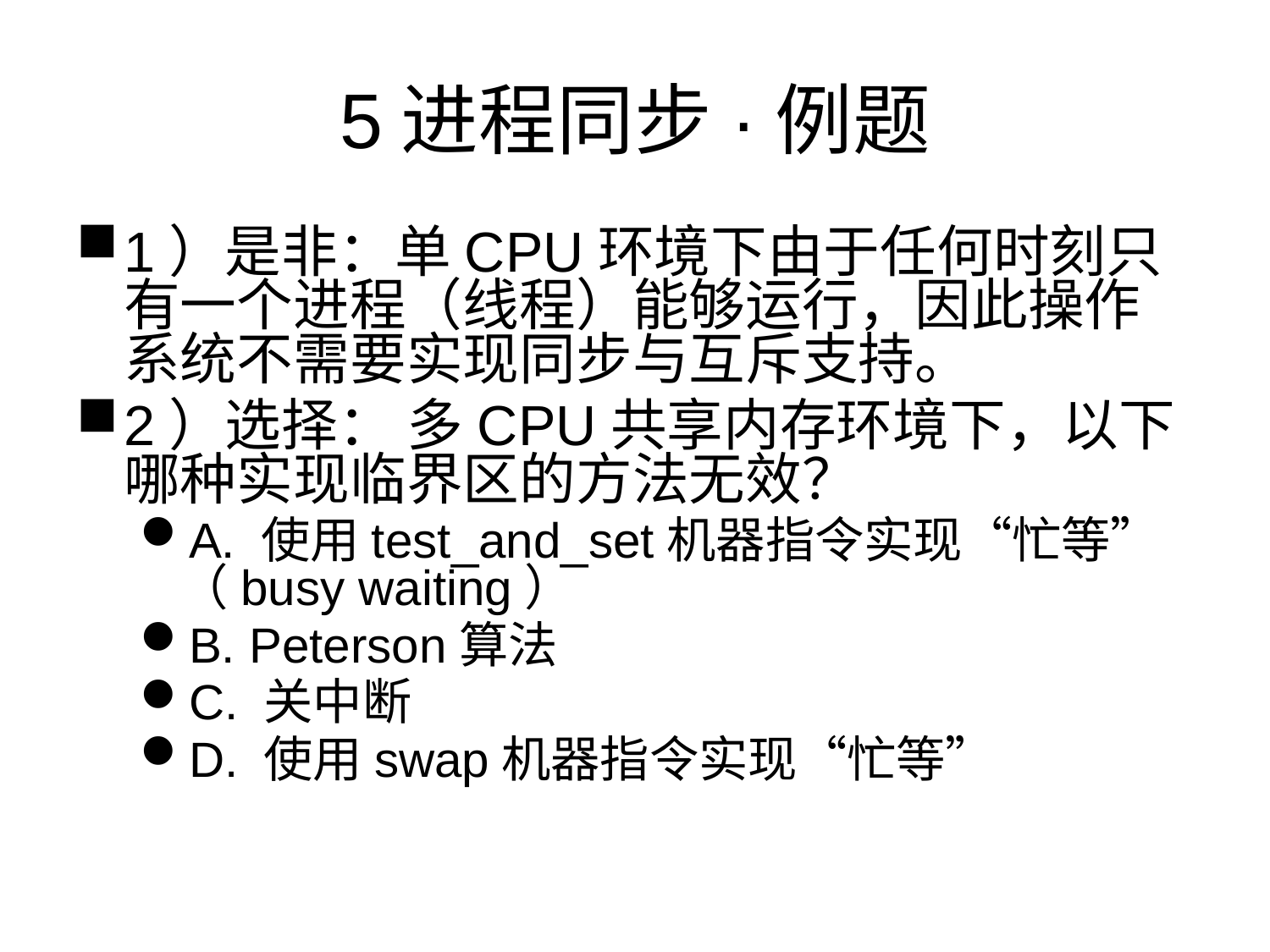

# 5进程同步·例题
1）是非：单CPU环境下由于任何时刻只有一个进程（线程）能够运行，因此操作系统不需要实现同步与互斥支持。
2）选择： 多CPU共享内存环境下，以下哪种实现临界区的方法无效？
A. 使用test_and_set机器指令实现“忙等”（busy waiting）
B. Peterson算法
C. 关中断
D. 使用swap机器指令实现“忙等”